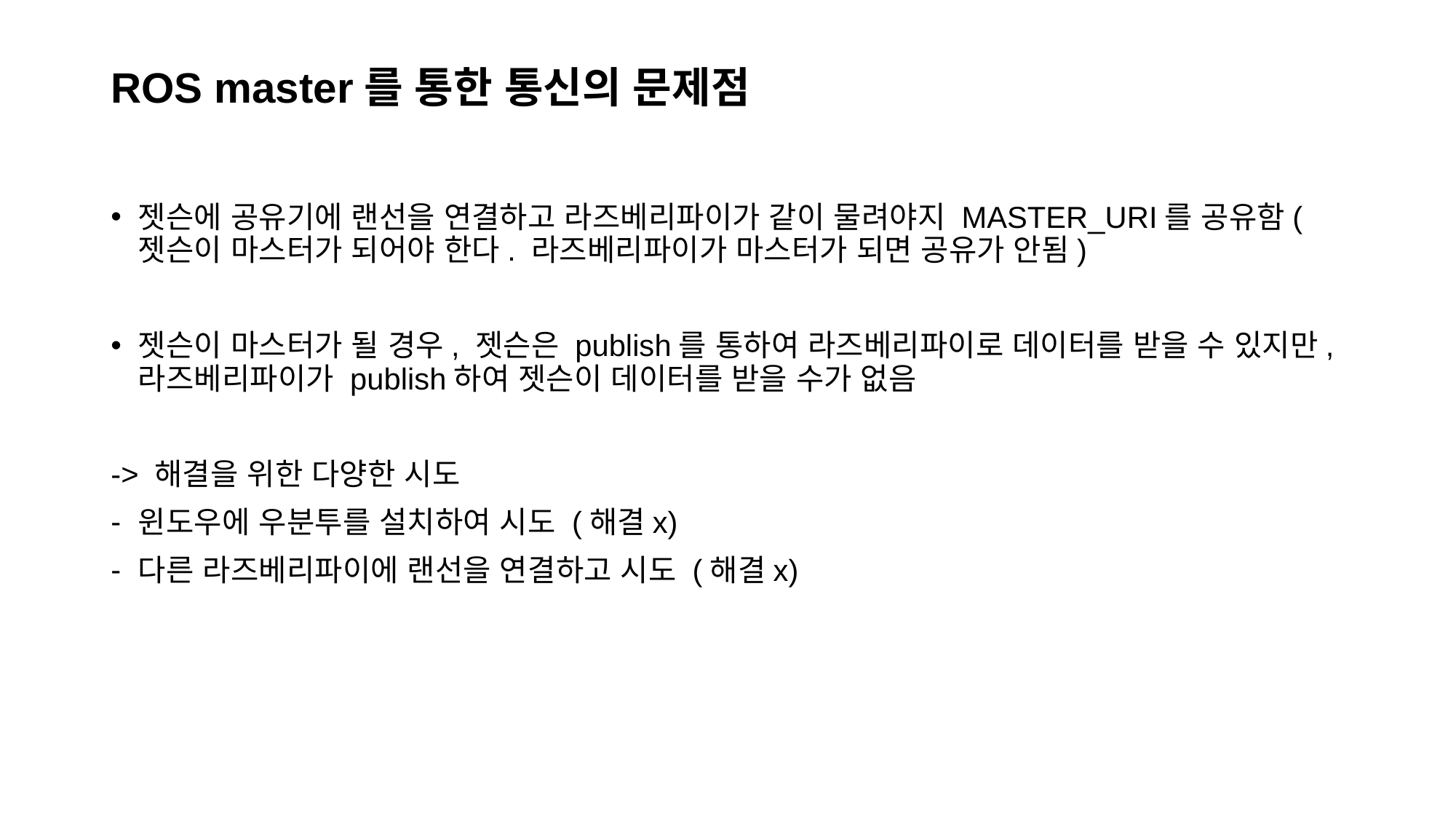

# ROS master를 통한 통신의 문제점
젯슨에 공유기에 랜선을 연결하고 라즈베리파이가 같이 물려야지 MASTER_URI를 공유함(젯슨이 마스터가 되어야 한다. 라즈베리파이가 마스터가 되면 공유가 안됨)

젯슨이 마스터가 될 경우, 젯슨은 publish를 통하여 라즈베리파이로 데이터를 받을 수 있지만, 라즈베리파이가 publish하여 젯슨이 데이터를 받을 수가 없음

-> 해결을 위한 다양한 시도
윈도우에 우분투를 설치하여 시도 (해결x)
다른 라즈베리파이에 랜선을 연결하고 시도 (해결x)